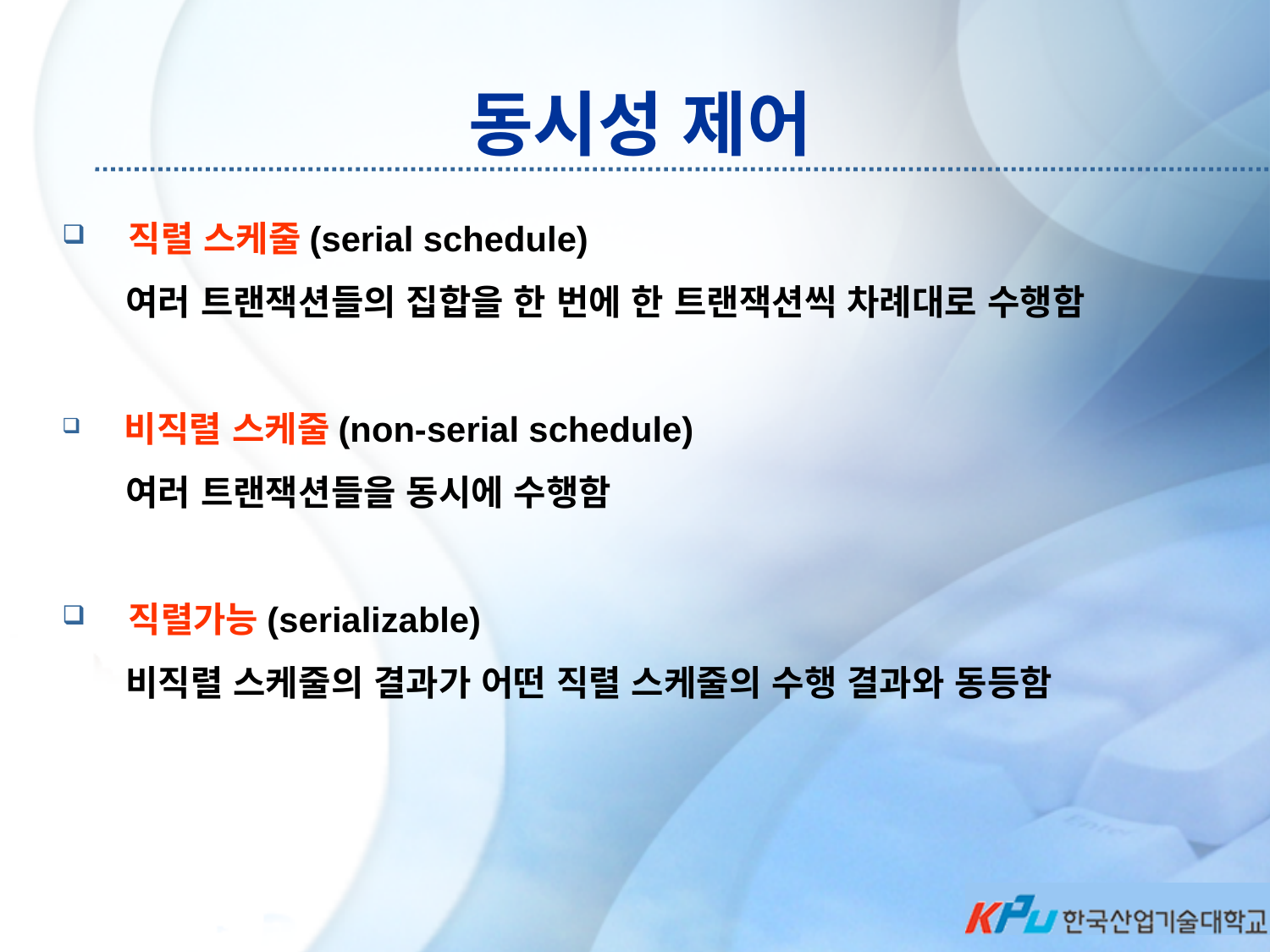

# 동시성 제어
 직렬 스케줄(serial schedule)
여러 트랜잭션들의 집합을 한 번에 한 트랜잭션씩 차례대로 수행함

 비직렬 스케줄(non-serial schedule)
여러 트랜잭션들을 동시에 수행함

 직렬가능(serializable)
비직렬 스케줄의 결과가 어떤 직렬 스케줄의 수행 결과와 동등함